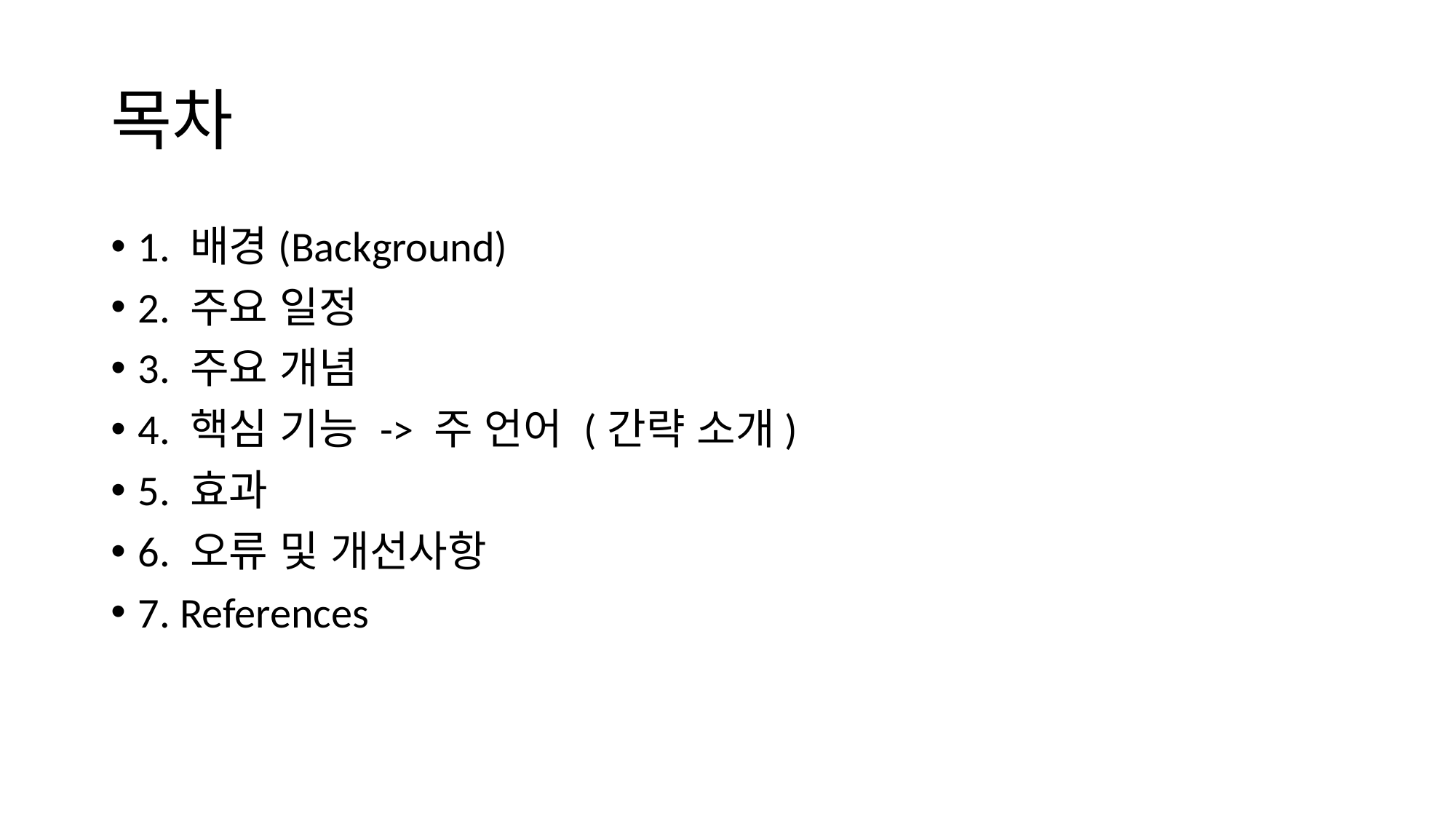

# 목차
1. 배경(Background)
2. 주요 일정
3. 주요 개념
4. 핵심 기능 -> 주 언어 (간략 소개)
5. 효과
6. 오류 및 개선사항
7. References